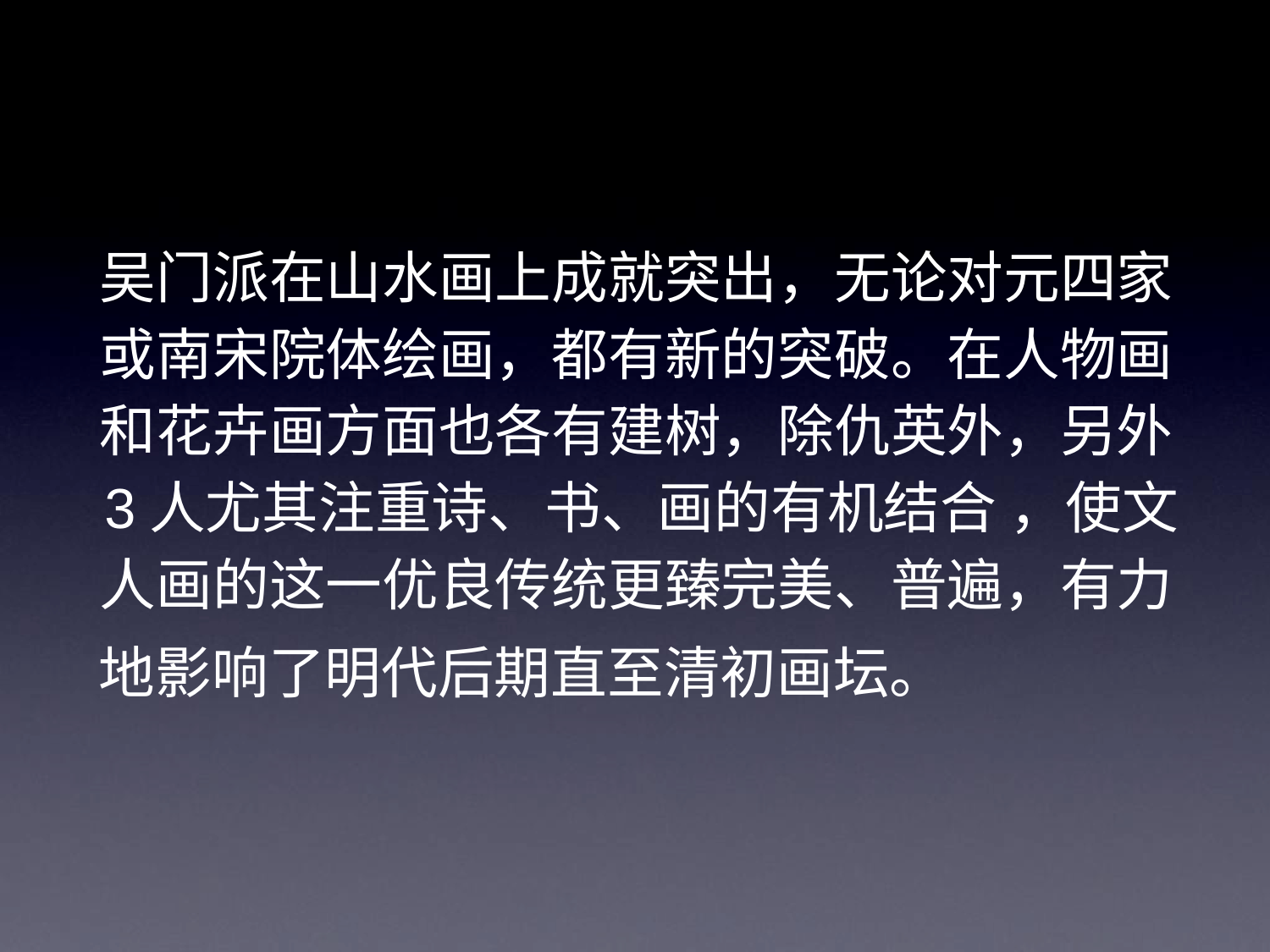

吴门派在山水画上成就突出，无论对元四家
或南宋院体绘画，都有新的突破。在人物画
和花卉画方面也各有建树，除仇英外，另外
3人尤其注重诗、书、画的有机结合 ，使文
人画的这一优良传统更臻完美、普遍，有力
地影响了明代后期直至清初画坛。